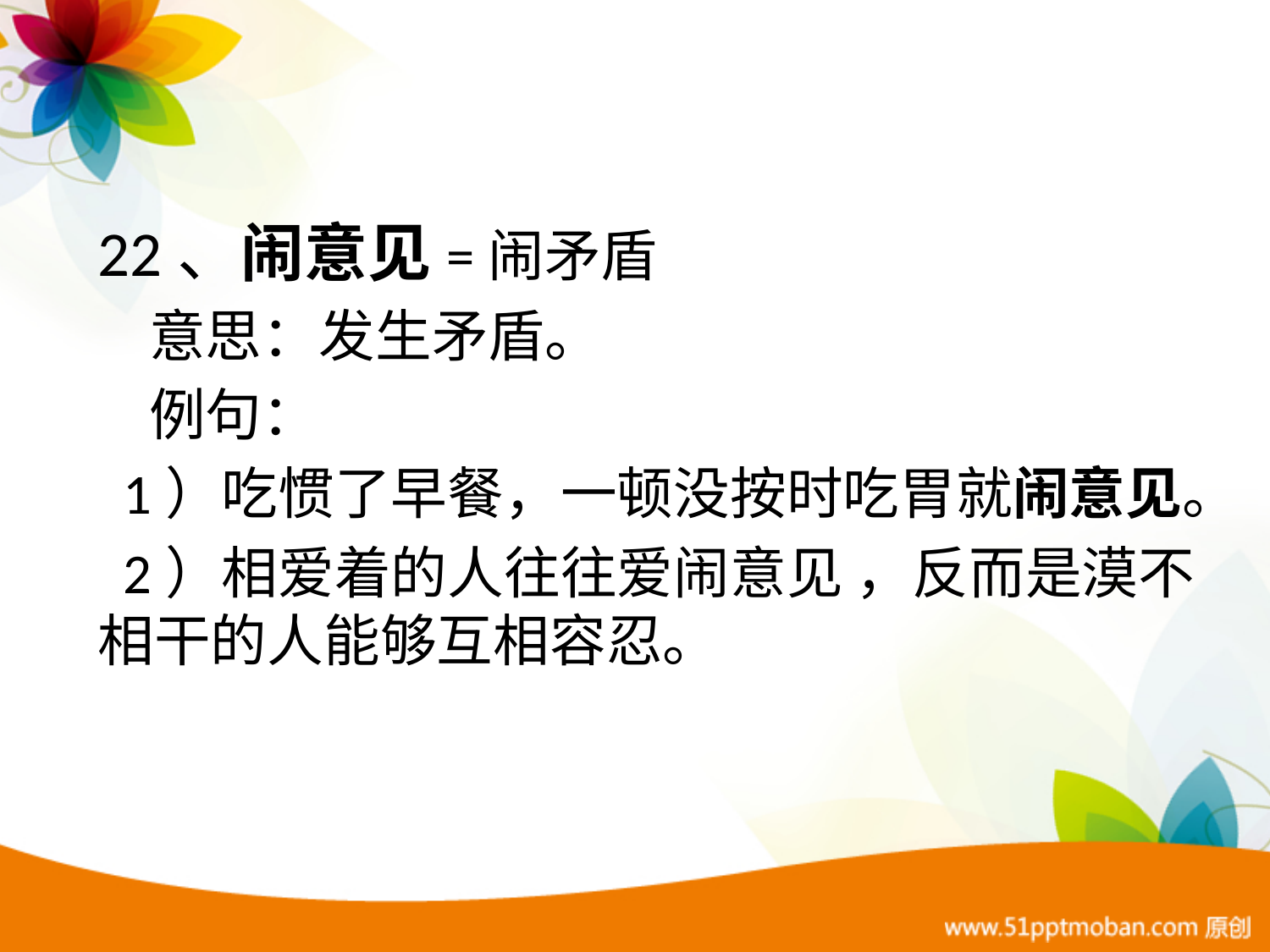

22、闹意见=闹矛盾
   意思：发生矛盾。
   例句：
  1）吃惯了早餐，一顿没按时吃胃就闹意见。
  2）相爱着的人往往爱闹意见 ，反而是漠不相干的人能够互相容忍。